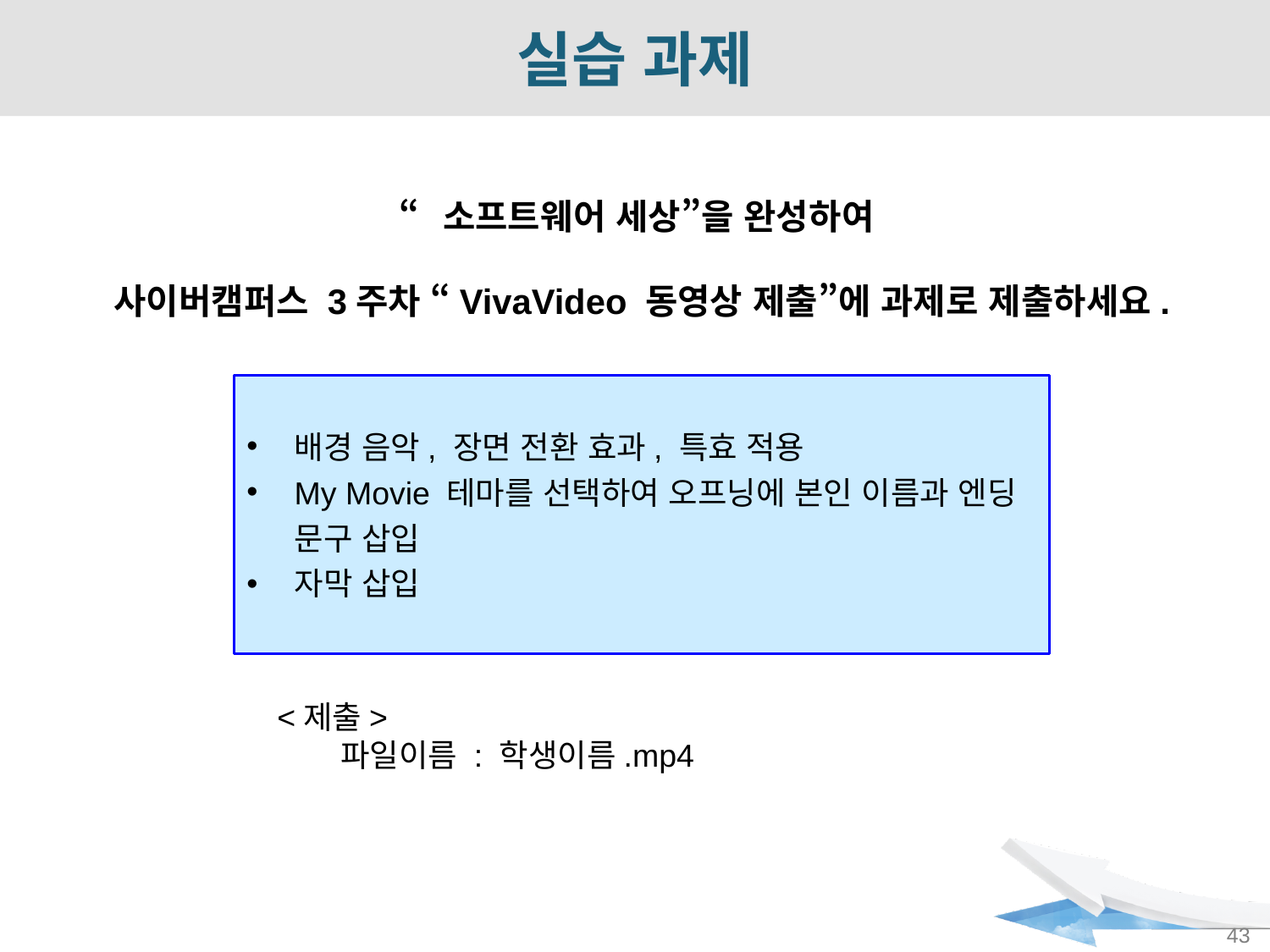

# 실습 과제
“소프트웨어 세상”을 완성하여
사이버캠퍼스 3주차 “VivaVideo 동영상 제출”에 과제로 제출하세요.

배경 음악, 장면 전환 효과, 특효 적용
My Movie 테마를 선택하여 오프닝에 본인 이름과 엔딩 문구 삽입
자막 삽입

<제출>
파일이름 : 학생이름.mp4
43